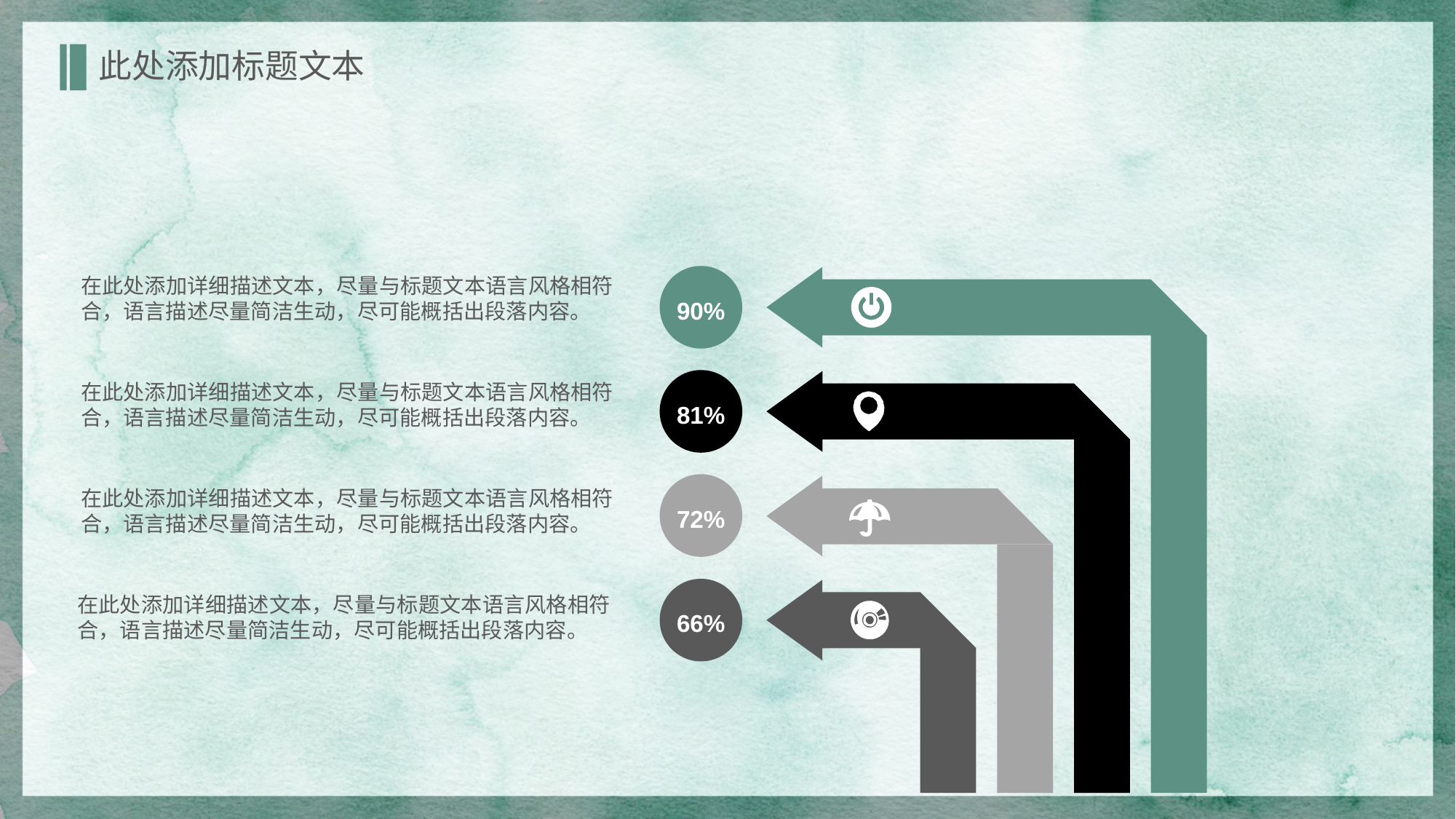

此处添加标题文本

90%
在此处添加详细描述文本，尽量与标题文本语言风格相符合，语言描述尽量简洁生动，尽可能概括出段落内容。

81%
在此处添加详细描述文本，尽量与标题文本语言风格相符合，语言描述尽量简洁生动，尽可能概括出段落内容。

72%

在此处添加详细描述文本，尽量与标题文本语言风格相符合，语言描述尽量简洁生动，尽可能概括出段落内容。

66%

在此处添加详细描述文本，尽量与标题文本语言风格相符合，语言描述尽量简洁生动，尽可能概括出段落内容。